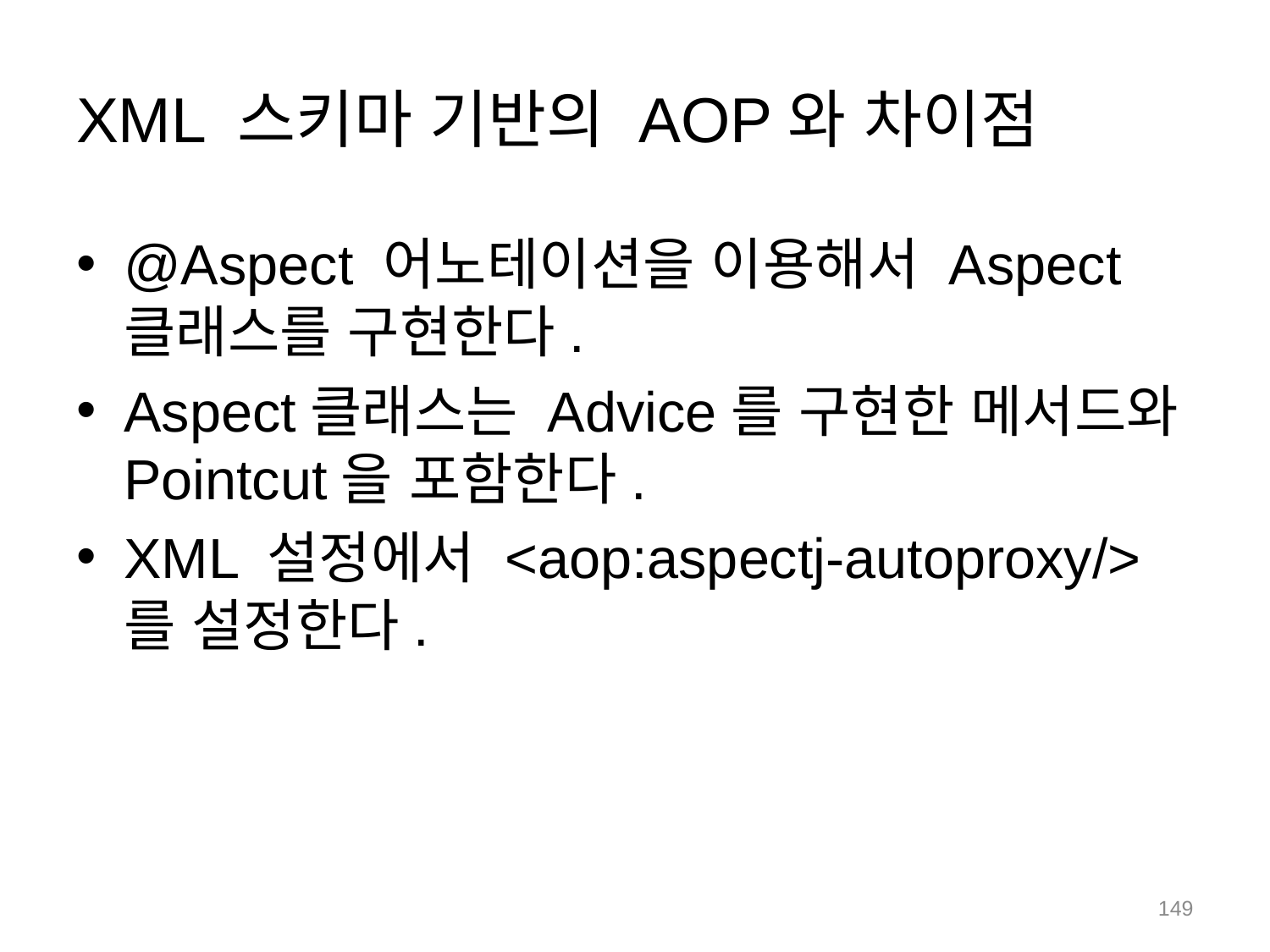

# XML 스키마 기반의 AOP와 차이점
@Aspect 어노테이션을 이용해서 Aspect 클래스를 구현한다.
Aspect클래스는 Advice를 구현한 메서드와 Pointcut을 포함한다.
XML 설정에서 <aop:aspectj-autoproxy/>를 설정한다.
149